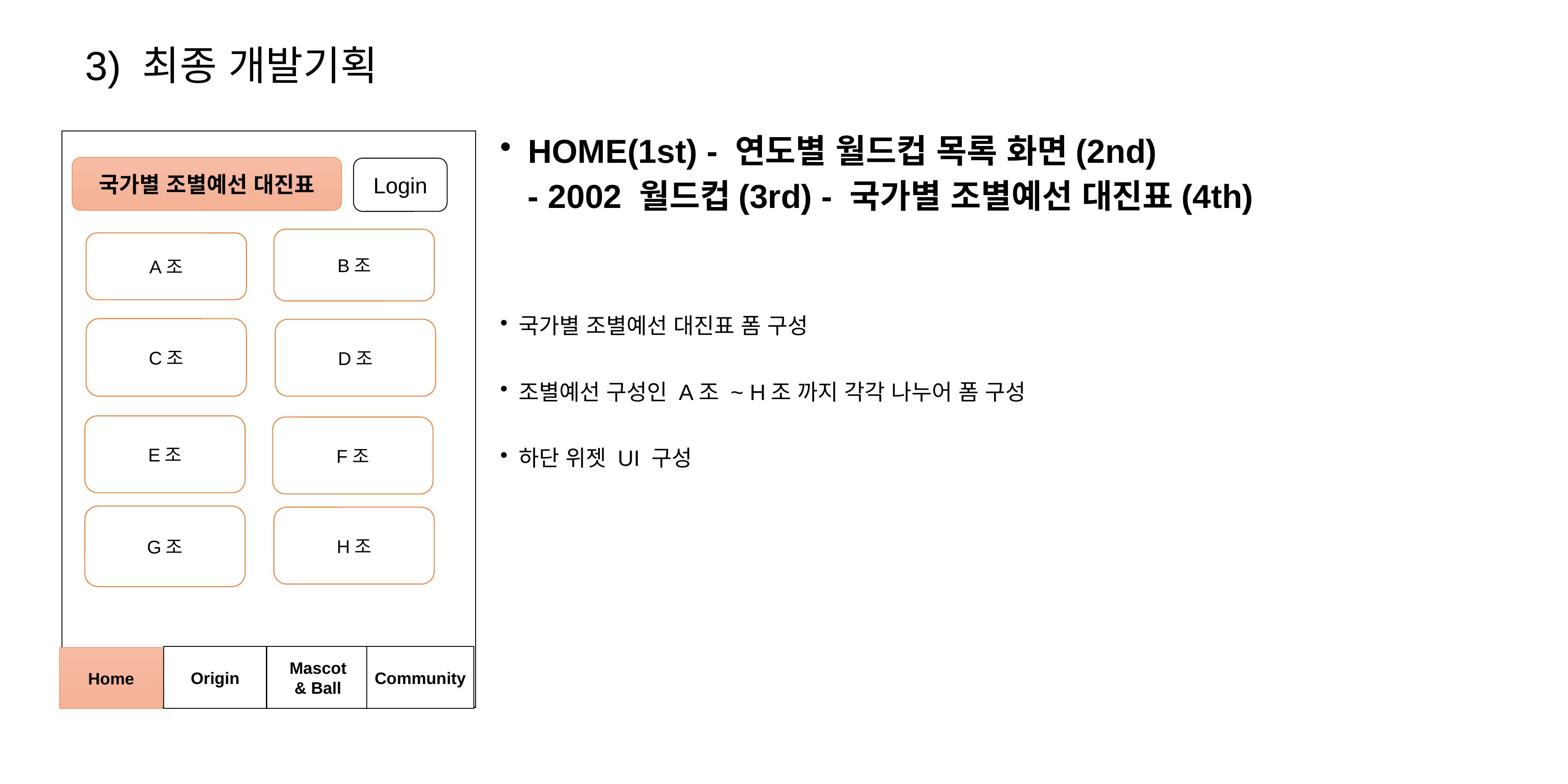

# 3) 최종 개발기획

 HOME(1st) - 연도별 월드컵 목록 화면(2nd)
   - 2002 월드컵(3rd) - 국가별 조별예선 대진표(4th)

국가별 조별예선 대진표 폼 구성

조별예선 구성인 A조 ~ H조 까지 각각 나누어 폼 구성

하단 위젯 UI 구성

국가별 조별예선 대진표
Login
B조
A조

C조
D조
E조
F조
G조
H조
Origin
Mascot
& Ball
Community
Home